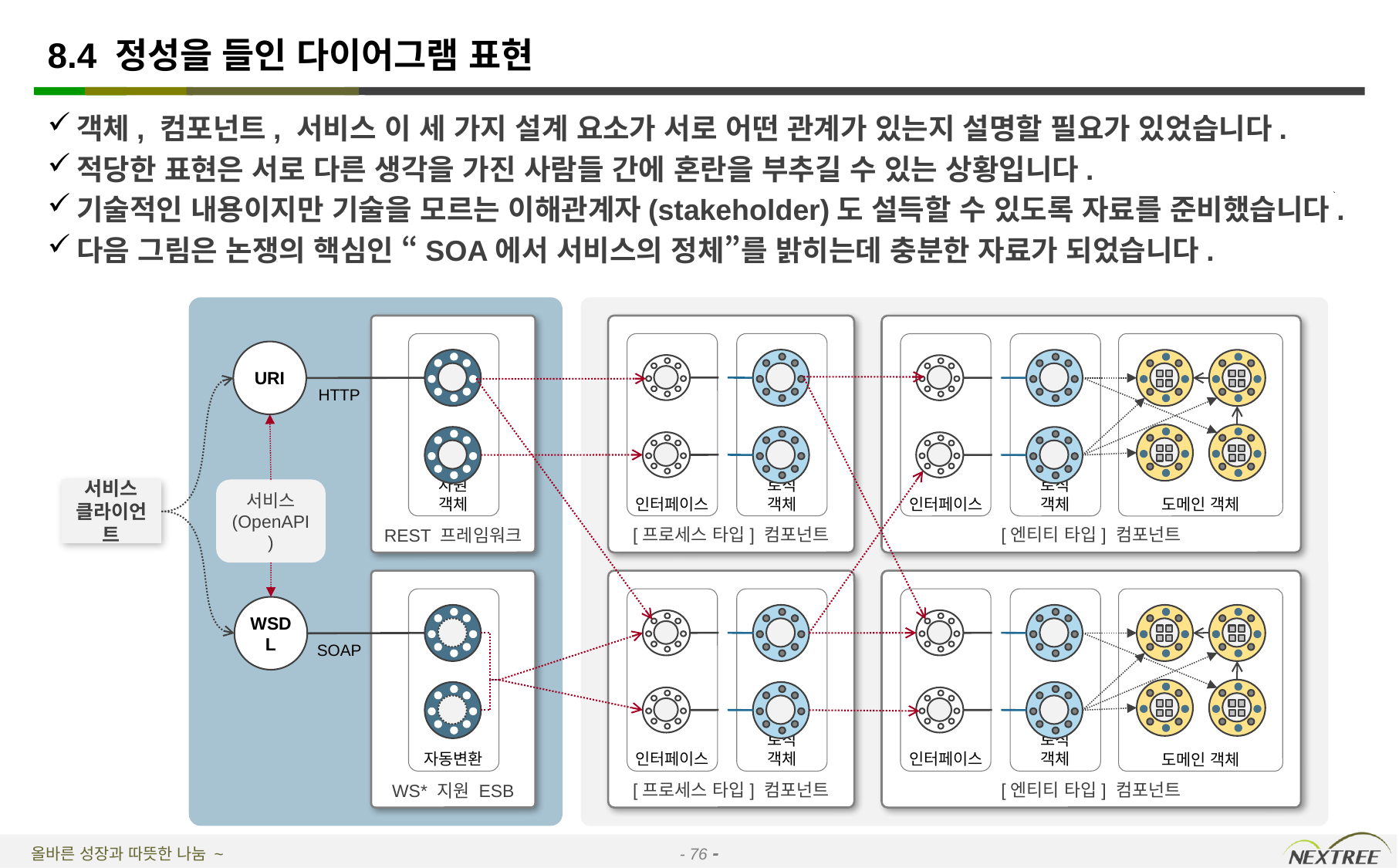

# 8.4 정성을 들인 다이어그램 표현
객체, 컴포넌트, 서비스 이 세 가지 설계 요소가 서로 어떤 관계가 있는지 설명할 필요가 있었습니다.
적당한 표현은 서로 다른 생각을 가진 사람들 간에 혼란을 부추길 수 있는 상황입니다.
기술적인 내용이지만 기술을 모르는 이해관계자(stakeholder)도 설득할 수 있도록 자료를 준비했습니다.
다음 그림은 논쟁의 핵심인 “SOA에서 서비스의 정체”를 밝히는데 충분한 자료가 되었습니다.

REST 프레임워크
[프로세스 타입] 컴포넌트
[엔티티 타입] 컴포넌트
자원 객체
인터페이스
로직 객체
인터페이스
로직 객체
도메인 객체
URI

HTTP

서비스
클라이언트
서비스
(OpenAPI)
WS* 지원 ESB
[프로세스 타입] 컴포넌트
[엔티티 타입] 컴포넌트
자동변환
인터페이스
로직 객체
인터페이스
로직 객체
도메인 객체
WSDL

SOAP